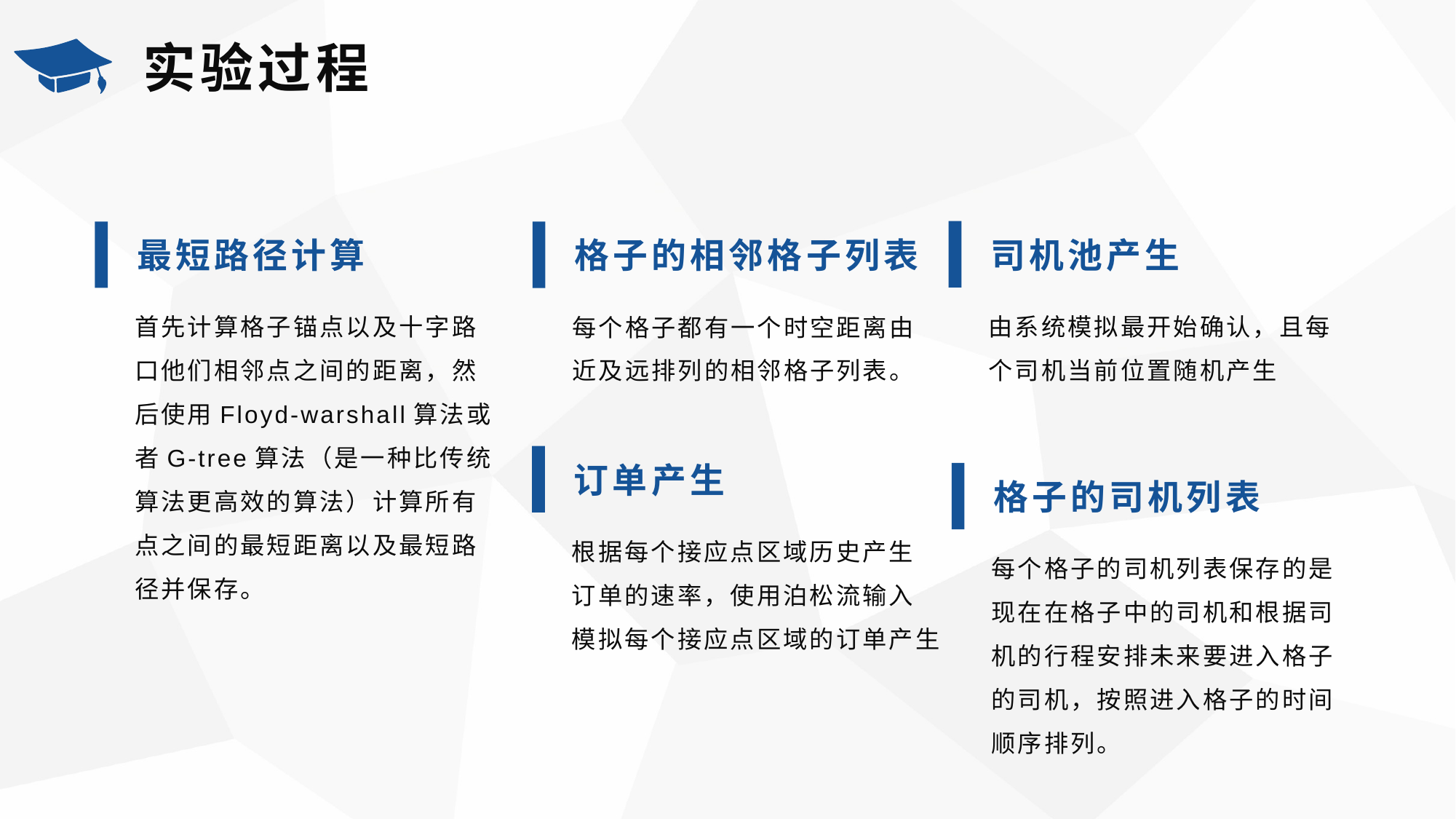

实验过程

司机池产生
最短路径计算
格子的相邻格子列表
由系统模拟最开始确认，且每个司机当前位置随机产生
首先计算格子锚点以及十字路口他们相邻点之间的距离，然后使用Floyd-warshall算法或者G-tree算法（是一种比传统算法更高效的算法）计算所有点之间的最短距离以及最短路径并保存。
每个格子都有一个时空距离由近及远排列的相邻格子列表。

订单产生

格子的司机列表
根据每个接应点区域历史产生订单的速率，使用泊松流输入模拟每个接应点区域的订单产生
每个格子的司机列表保存的是现在在格子中的司机和根据司机的行程安排未来要进入格子的司机，按照进入格子的时间顺序排列。